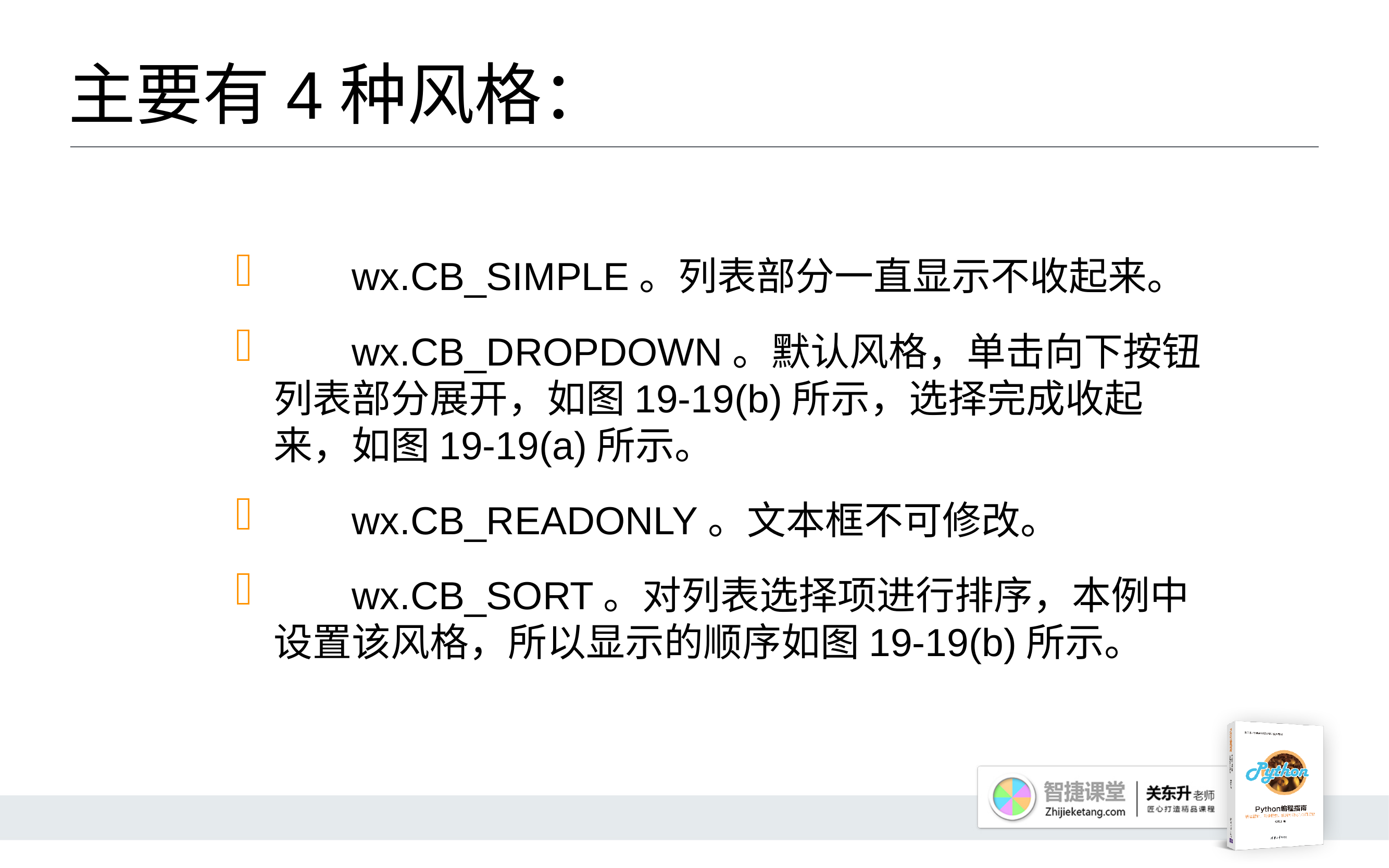

# 主要有4种风格：
	wx.CB_SIMPLE。列表部分一直显示不收起来。
	wx.CB_DROPDOWN。默认风格，单击向下按钮列表部分展开，如图19-19(b)所示，选择完成收起来，如图19-19(a)所示。
	wx.CB_READONLY。文本框不可修改。
	wx.CB_SORT。对列表选择项进行排序，本例中设置该风格，所以显示的顺序如图19-19(b)所示。